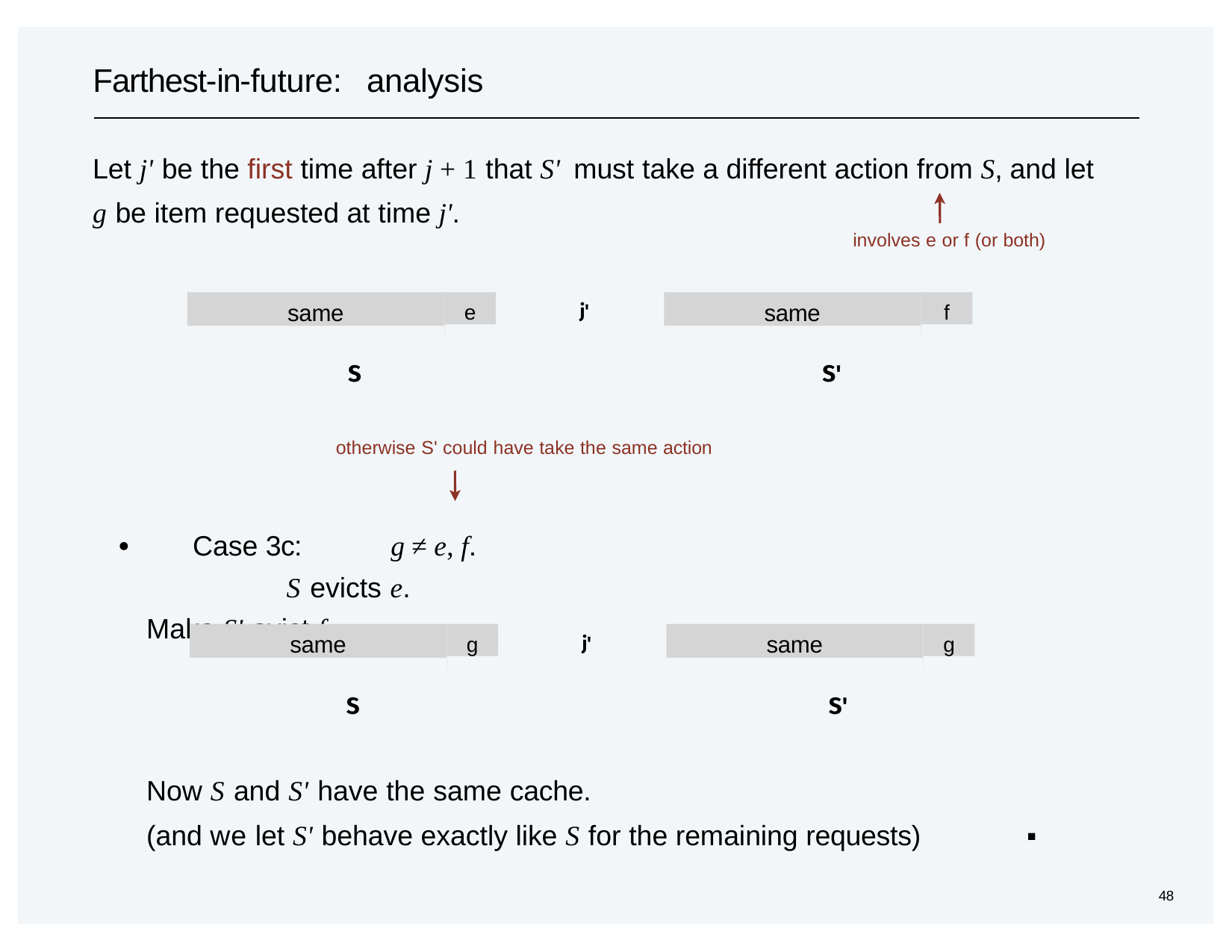

# Farthest-in-future:	analysis

Let j' be the first time after j + 1 that S' must take a different action from S, and let g be item requested at time j'.
involves e or f (or both)

same

e
same

f
j'
S
S'
otherwise S' could have take the same action

・Case 3c:	g ≠ e, f.	S evicts e.
Make S' evict f .
same

g
same

g
j'
S	S'

Now S and S' have the same cache.
(and we let S' behave exactly like S for the remaining requests)	▪
48